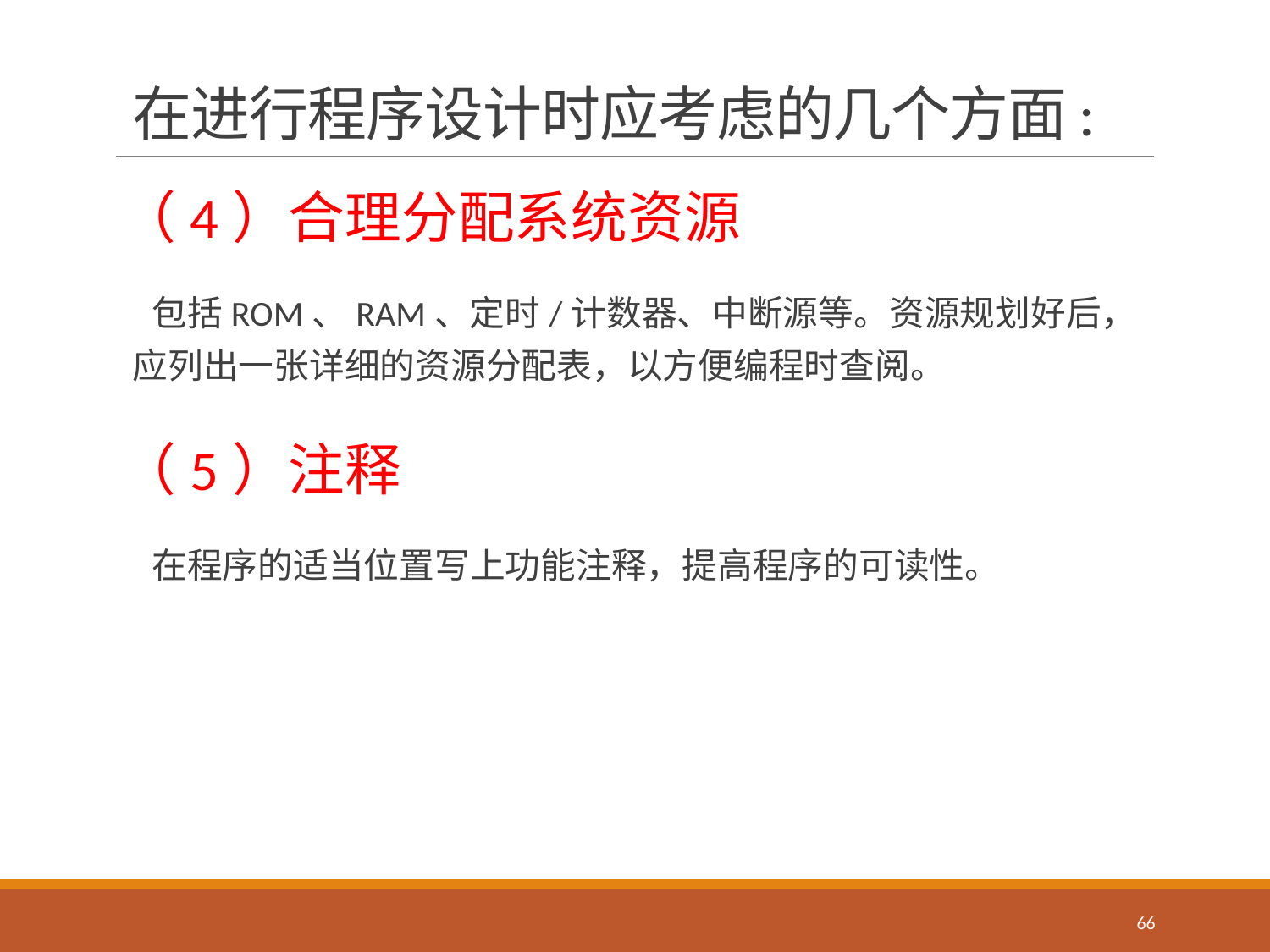

# 在进行程序设计时应考虑的几个方面:
（4）合理分配系统资源
   包括ROM、RAM、定时/计数器、中断源等。资源规划好后，应列出一张详细的资源分配表，以方便编程时查阅。
（5）注释
   在程序的适当位置写上功能注释，提高程序的可读性。

66